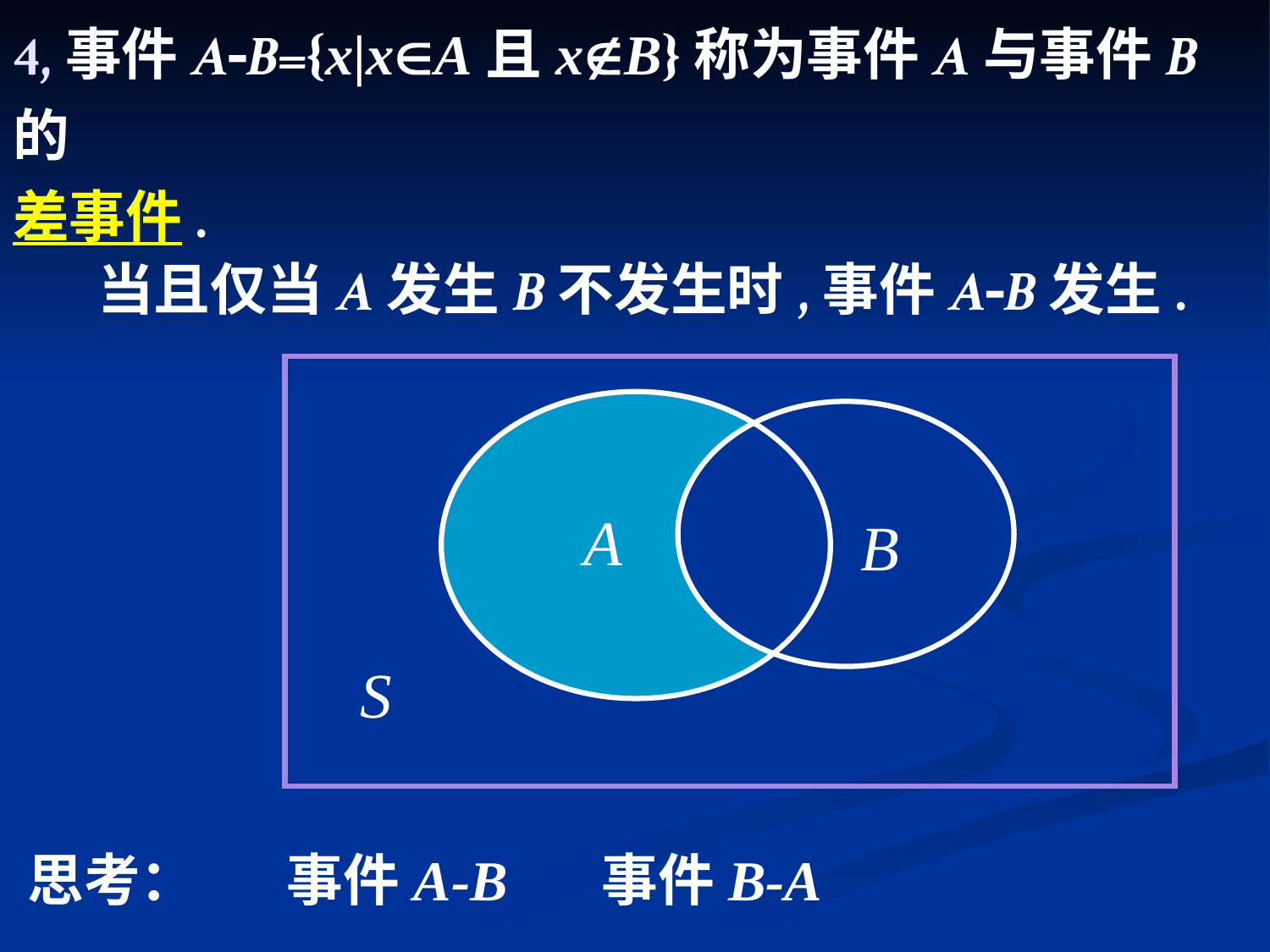

# 4,事件A−B={x|x∈A且x∉B}称为事件A与事件B的 差事件.
当且仅当A发生B不发生时,事件A−B发生.

A
B
S

思考：       事件A-B       事件B-A